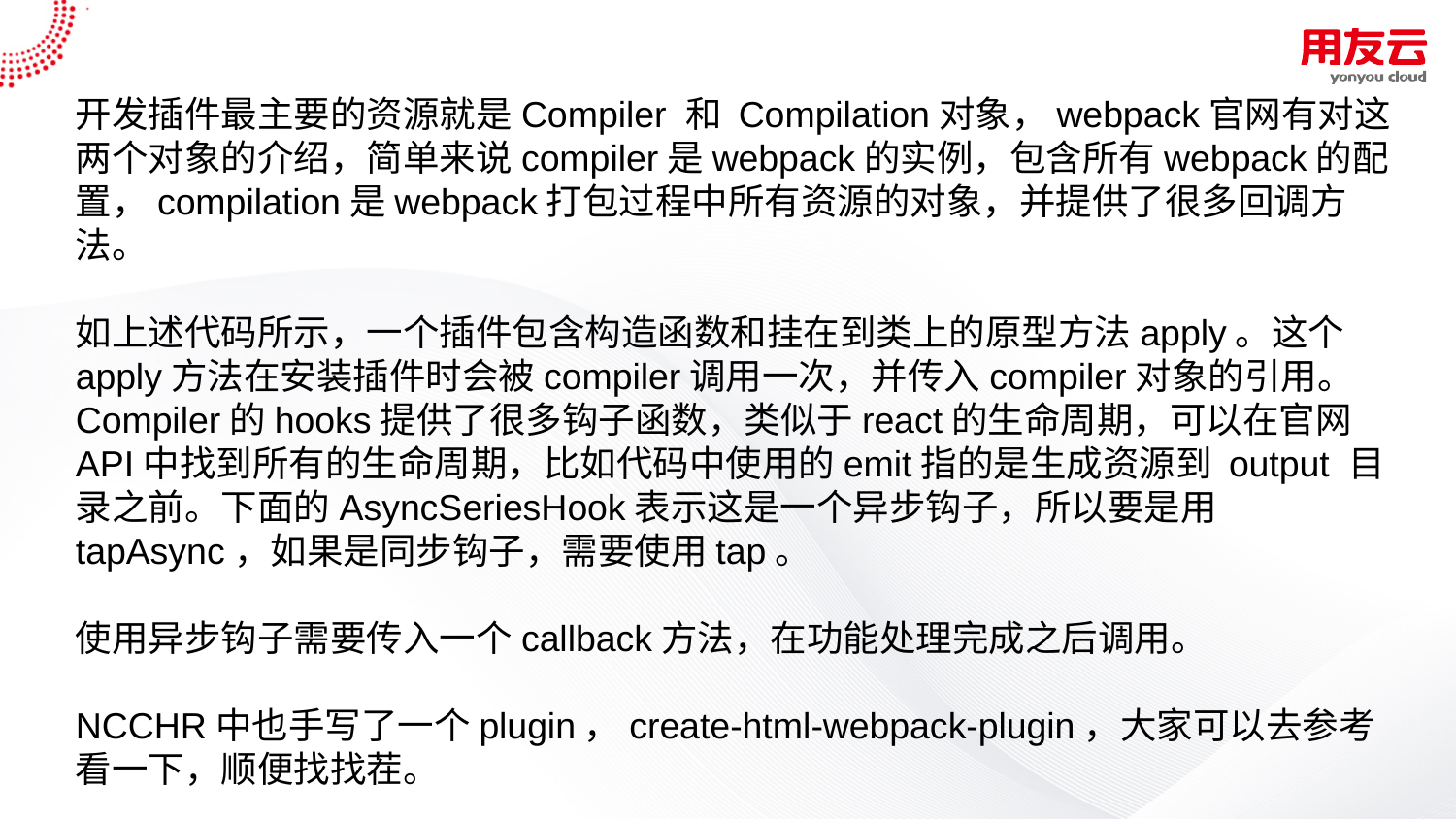

开发插件最主要的资源就是Compiler 和 Compilation对象，webpack官网有对这两个对象的介绍，简单来说compiler是webpack的实例，包含所有webpack的配置，compilation是webpack打包过程中所有资源的对象，并提供了很多回调方法。

如上述代码所示，一个插件包含构造函数和挂在到类上的原型方法apply。这个apply方法在安装插件时会被compiler调用一次，并传入compiler对象的引用。
Compiler的hooks提供了很多钩子函数，类似于react的生命周期，可以在官网API中找到所有的生命周期，比如代码中使用的emit指的是生成资源到 output 目录之前。下面的AsyncSeriesHook表示这是一个异步钩子，所以要是用tapAsync，如果是同步钩子，需要使用tap。

使用异步钩子需要传入一个callback方法，在功能处理完成之后调用。

NCCHR中也手写了一个plugin，create-html-webpack-plugin，大家可以去参考看一下，顺便找找茬。